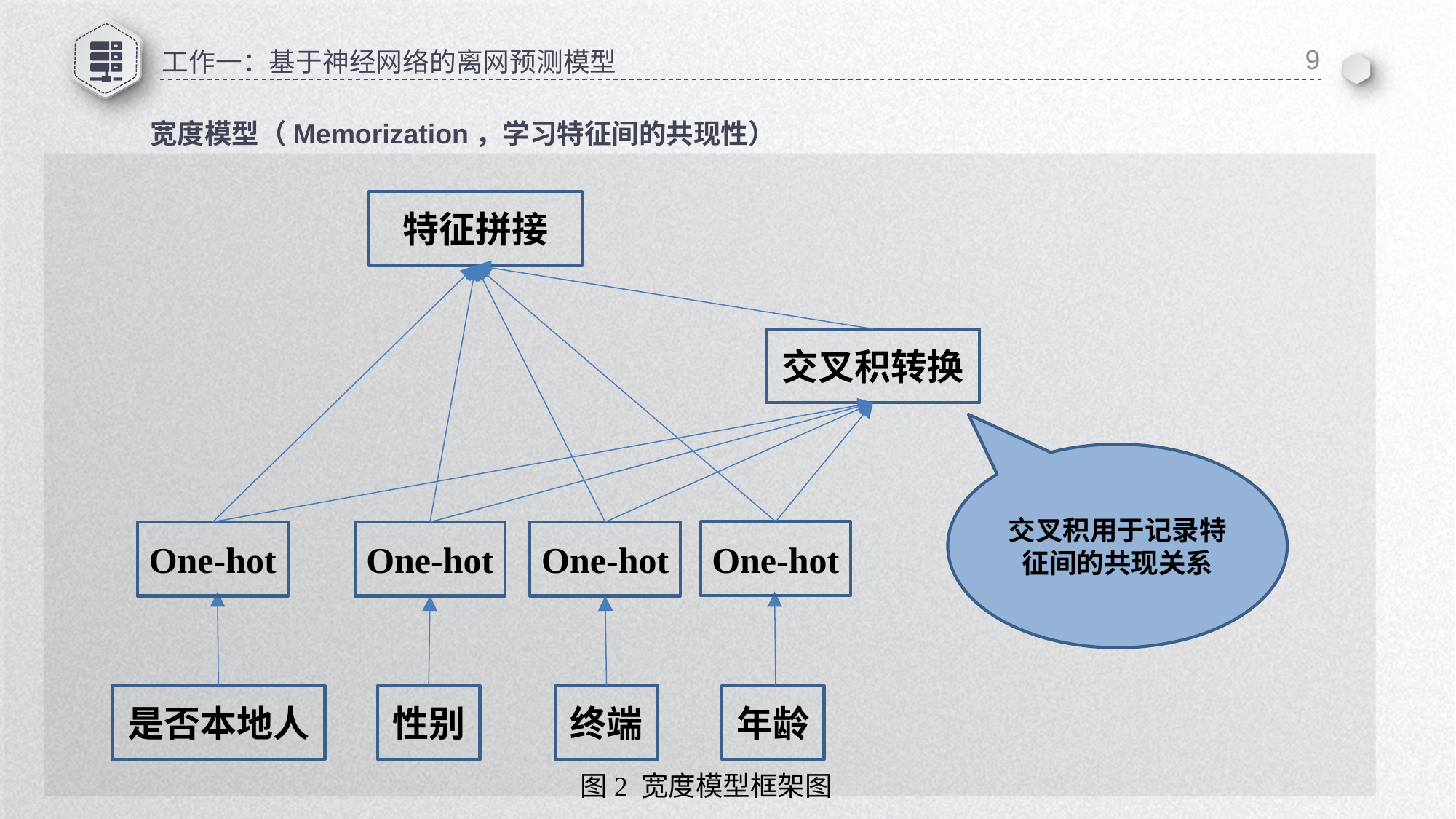

9
# 工作一：基于神经网络的离网预测模型
宽度模型（Memorization，学习特征间的共现性）

特征拼接
交叉积转换
交叉积用于记录特征间的共现关系
One-hot
One-hot
One-hot
One-hot
是否本地人
性别
终端
年龄
图2 宽度模型框架图